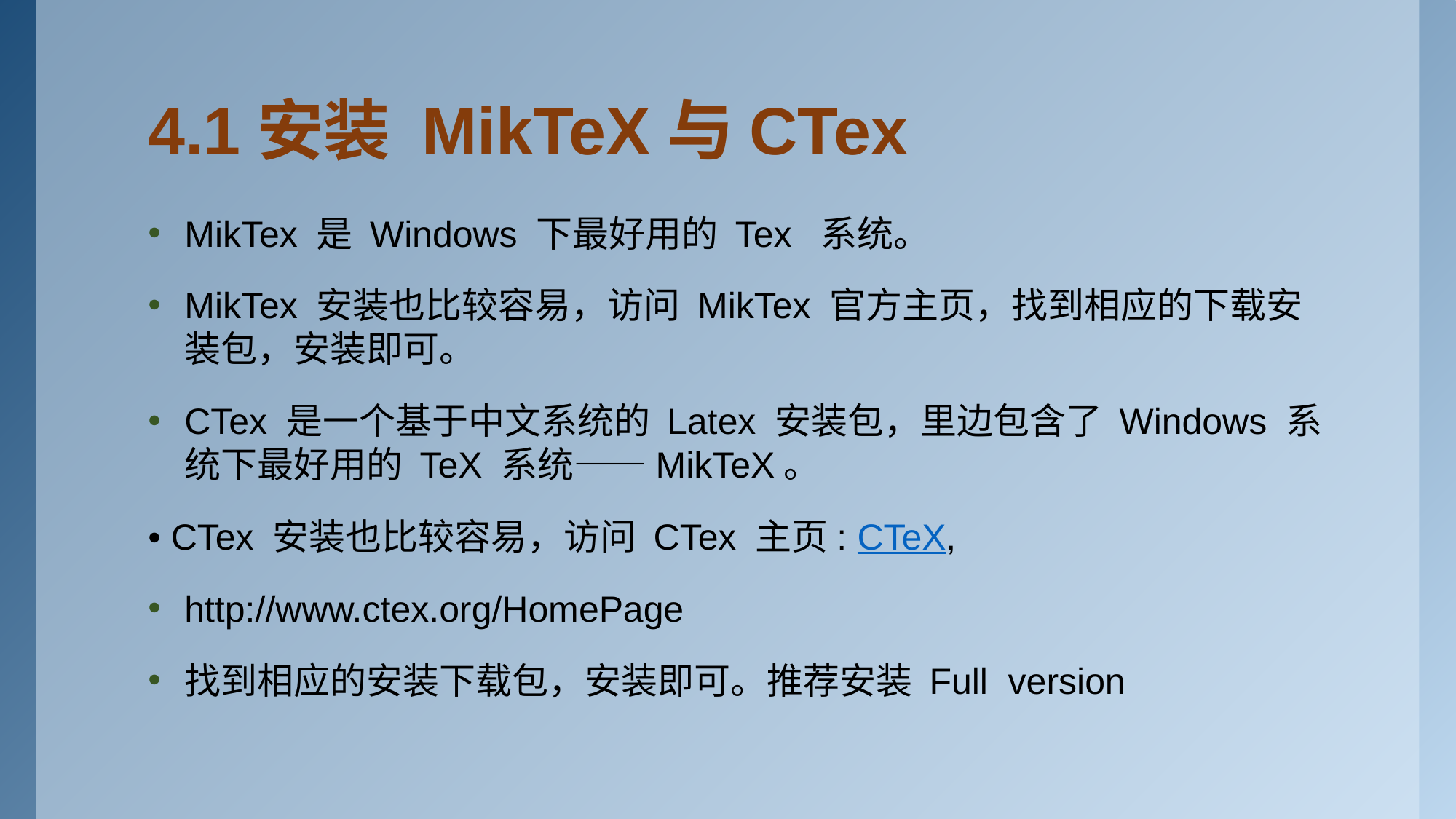

# 4.1	安装 MikTeX与CTex
MikTex 是 Windows 下最好用的 Tex  系统。
MikTex 安装也比较容易，访问 MikTex 官方主页，找到相应的下载安 装包，安装即可。
CTex 是一个基于中文系统的 Latex 安装包，里边包含了 Windows 系 统下最好用的 TeX 系统——MikTeX。
• CTex 安装也比较容易，访问 CTex 主页: CTeX,
http://www.ctex.org/HomePage
找到相应的安装下载包，安装即可。推荐安装 Full  version